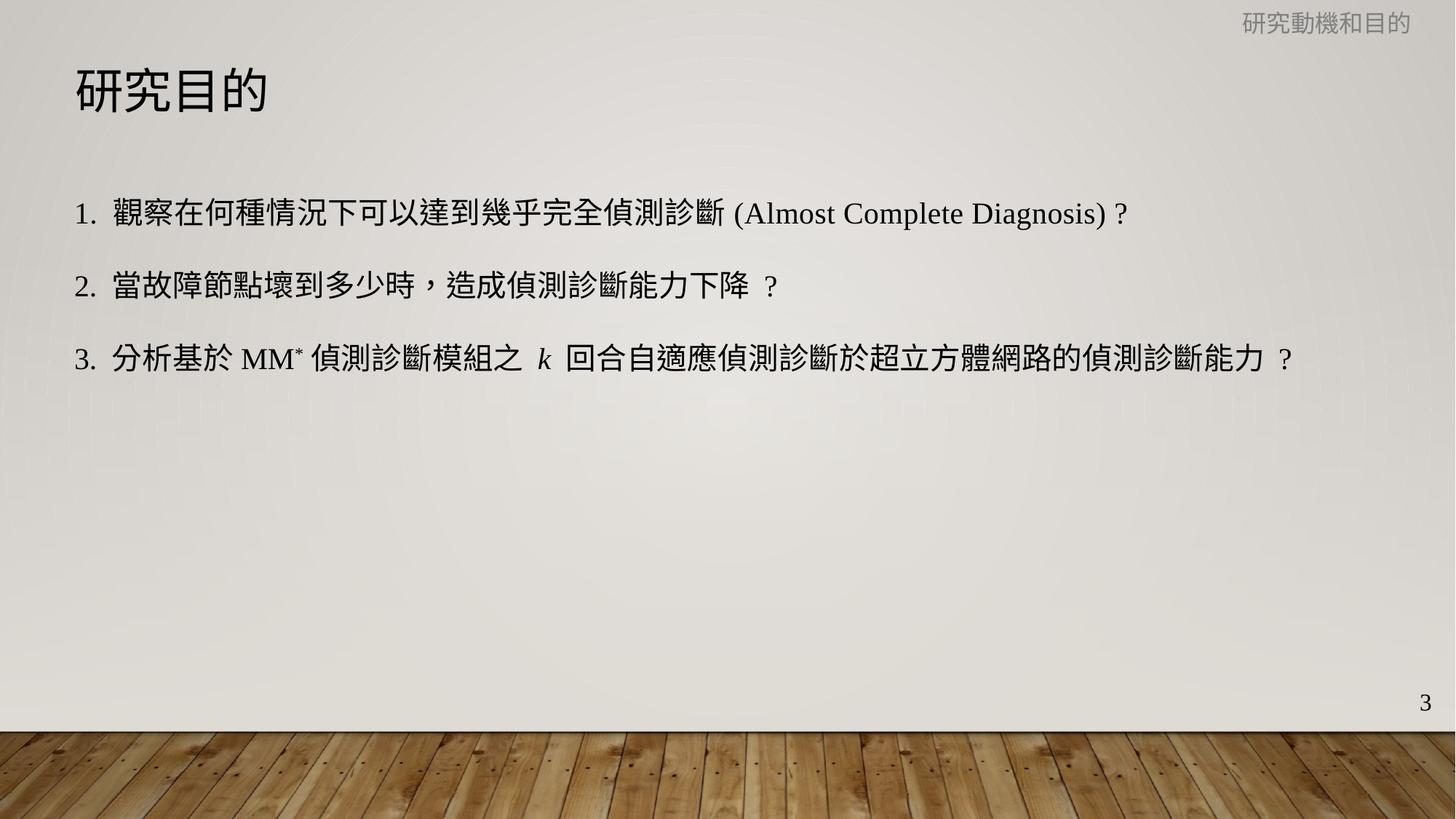

研究動機和目的
研究目的
1. 觀察在何種情況下可以達到幾乎完全偵測診斷(Almost Complete Diagnosis) ?

2. 當故障節點壞到多少時，造成偵測診斷能力下降 ?

3. 分析基於MM*偵測診斷模組之 k 回合自適應偵測診斷於超立方體網路的偵測診斷能力 ?
3